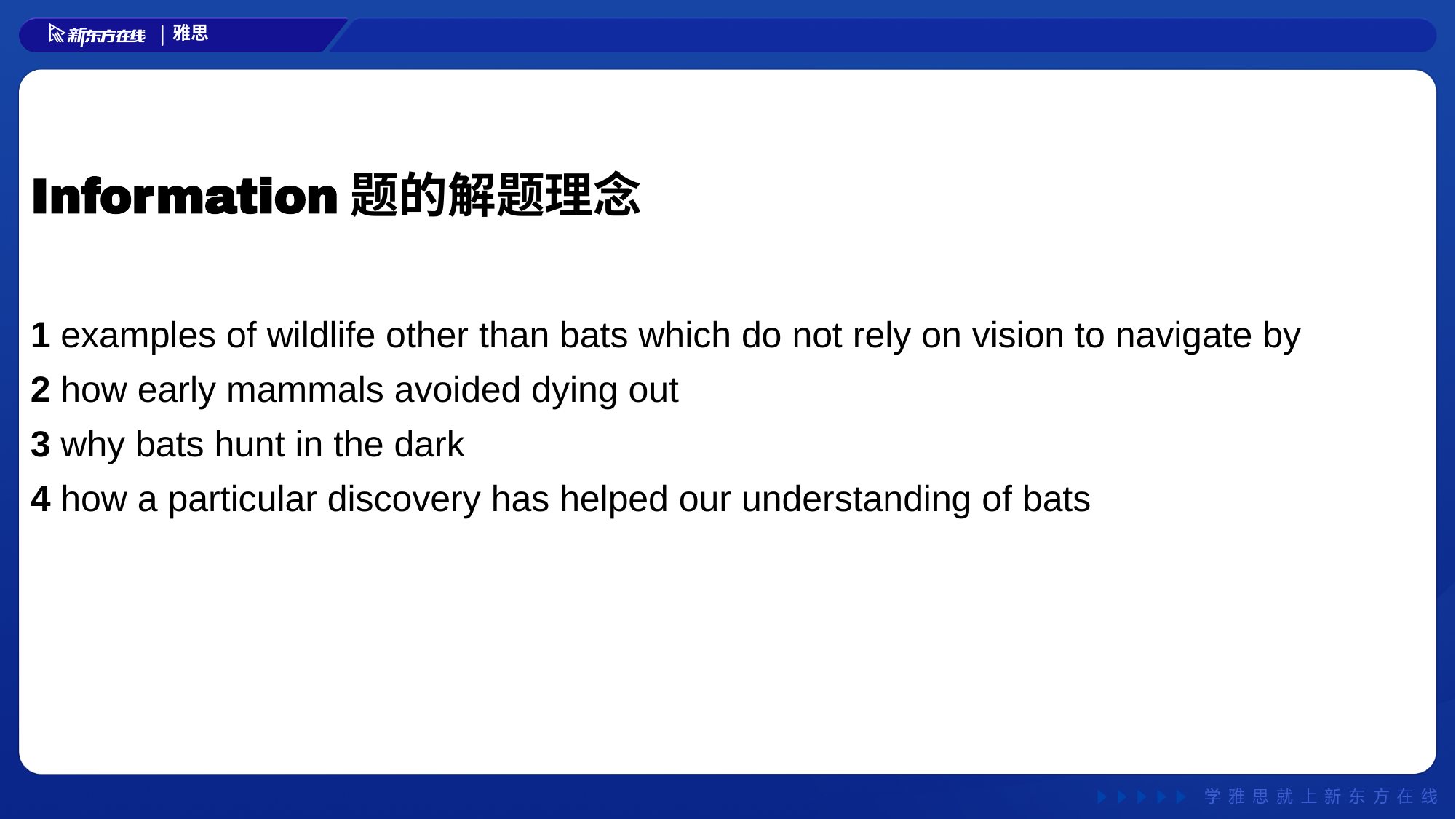

# Information题的解题理念

1 examples of wildlife other than bats which do not rely on vision to navigate by
2 how early mammals avoided dying out
3 why bats hunt in the dark
4 how a particular discovery has helped our understanding of bats